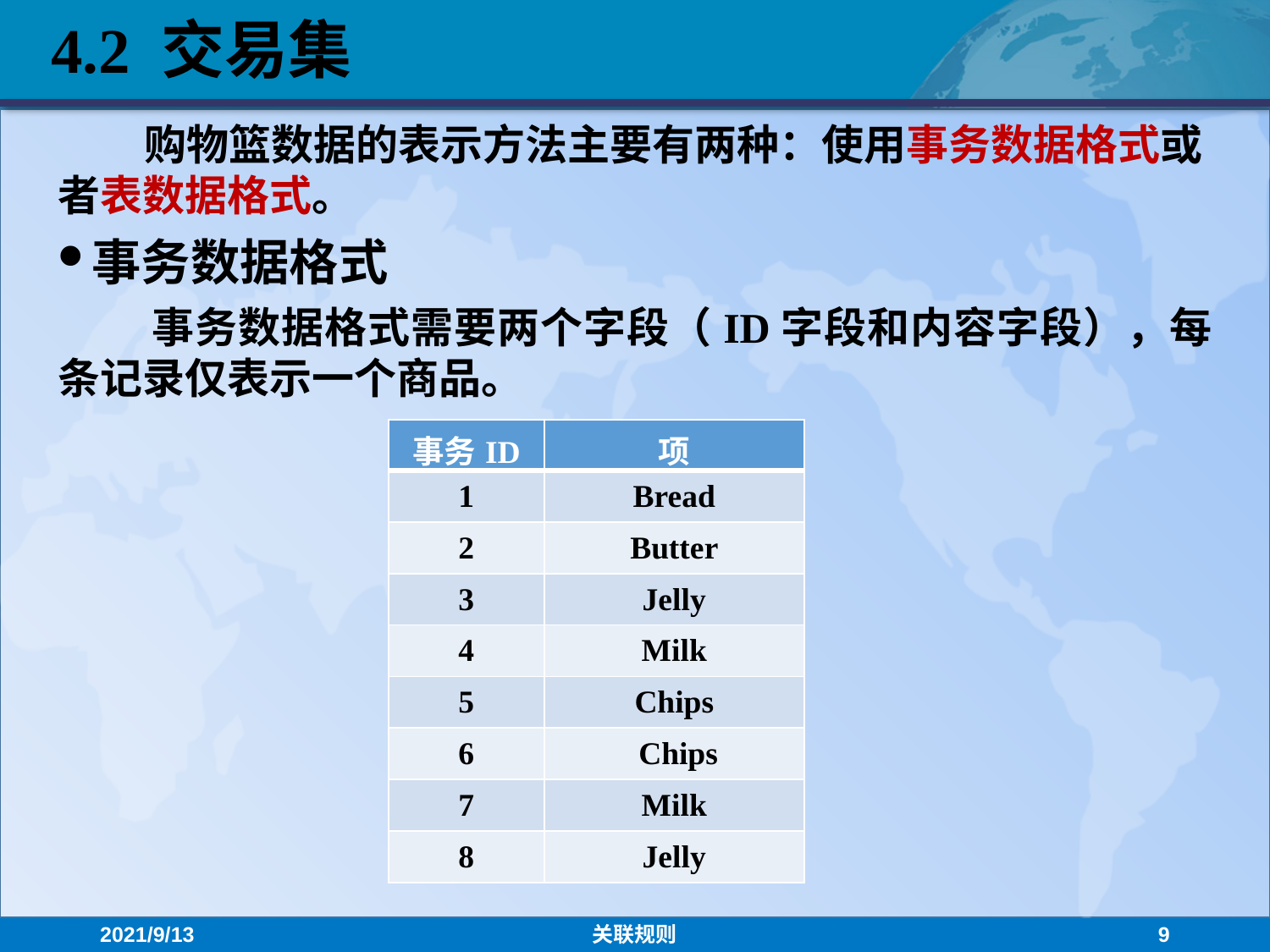

4.2 交易集
        购物篮数据的表示方法主要有两种：使用事务数据格式或者表数据格式。
事务数据格式
        事务数据格式需要两个字段（ID字段和内容字段），每条记录仅表示一个商品。
| 事务ID | 项 |
| --- | --- |
| 1 | Bread |
| 2 | Butter |
| 3 | Jelly |
| 4 | Milk |
| 5 | Chips |
| 6 | Chips |
| 7 | Milk |
| 8 | Jelly |
2021/9/13
关联规则
9